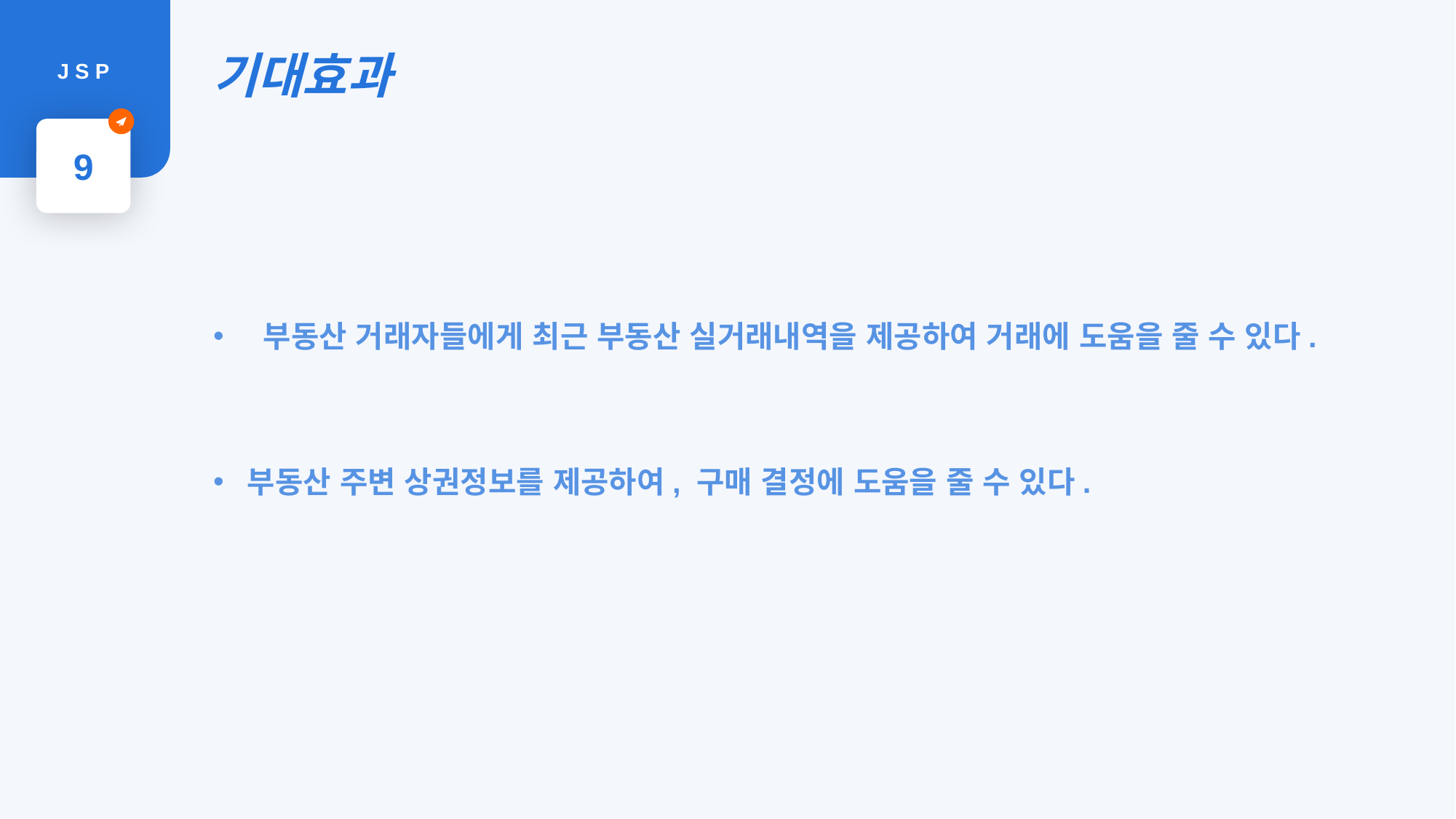

기대효과
J S P

9
 부동산 거래자들에게 최근 부동산 실거래내역을 제공하여 거래에 도움을 줄 수 있다.

부동산 주변 상권정보를 제공하여, 구매 결정에 도움을 줄 수 있다.